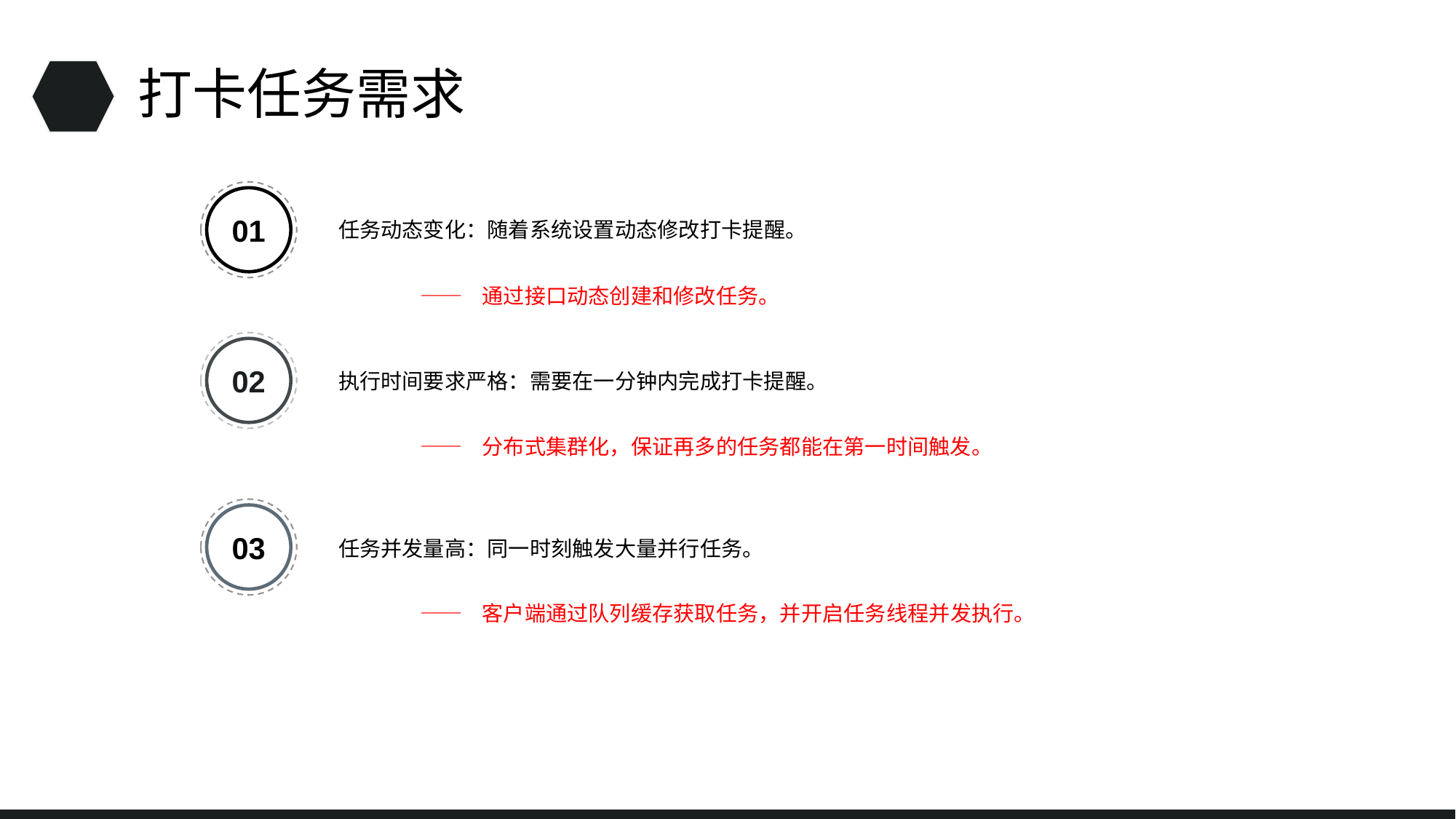

打卡任务需求

01
任务动态变化：随着系统设置动态修改打卡提醒。
——   通过接口动态创建和修改任务。

02
执行时间要求严格：需要在一分钟内完成打卡提醒。
——   分布式集群化，保证再多的任务都能在第一时间触发。

03
任务并发量高：同一时刻触发大量并行任务。
——   客户端通过队列缓存获取任务，并开启任务线程并发执行。